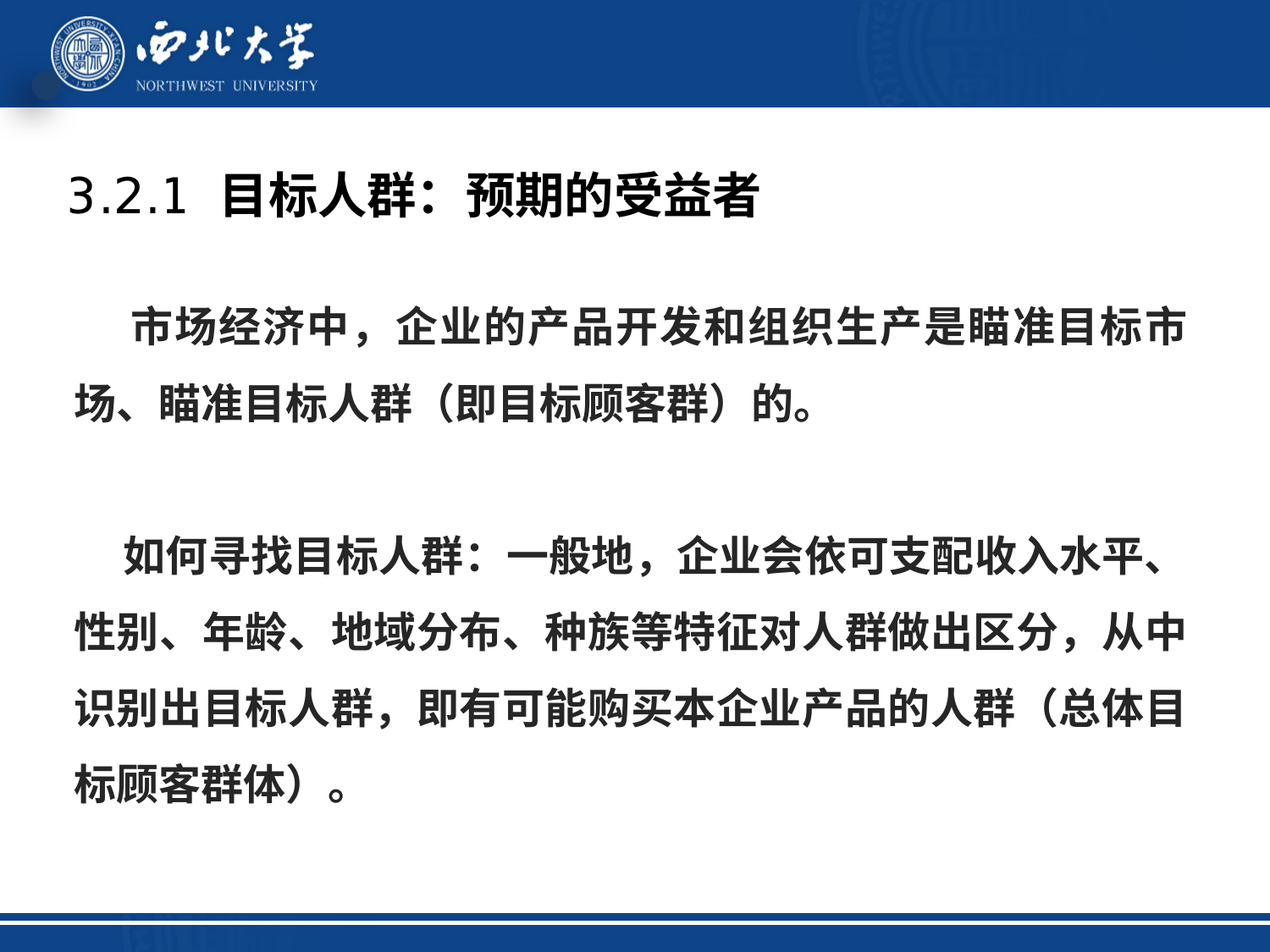

3.2.1 目标人群：预期的受益者
    市场经济中，企业的产品开发和组织生产是瞄准目标市场、瞄准目标人群（即目标顾客群）的。

    如何寻找目标人群：一般地，企业会依可支配收入水平、性别、年龄、地域分布、种族等特征对人群做出区分，从中识别出目标人群，即有可能购买本企业产品的人群（总体目标顾客群体）。